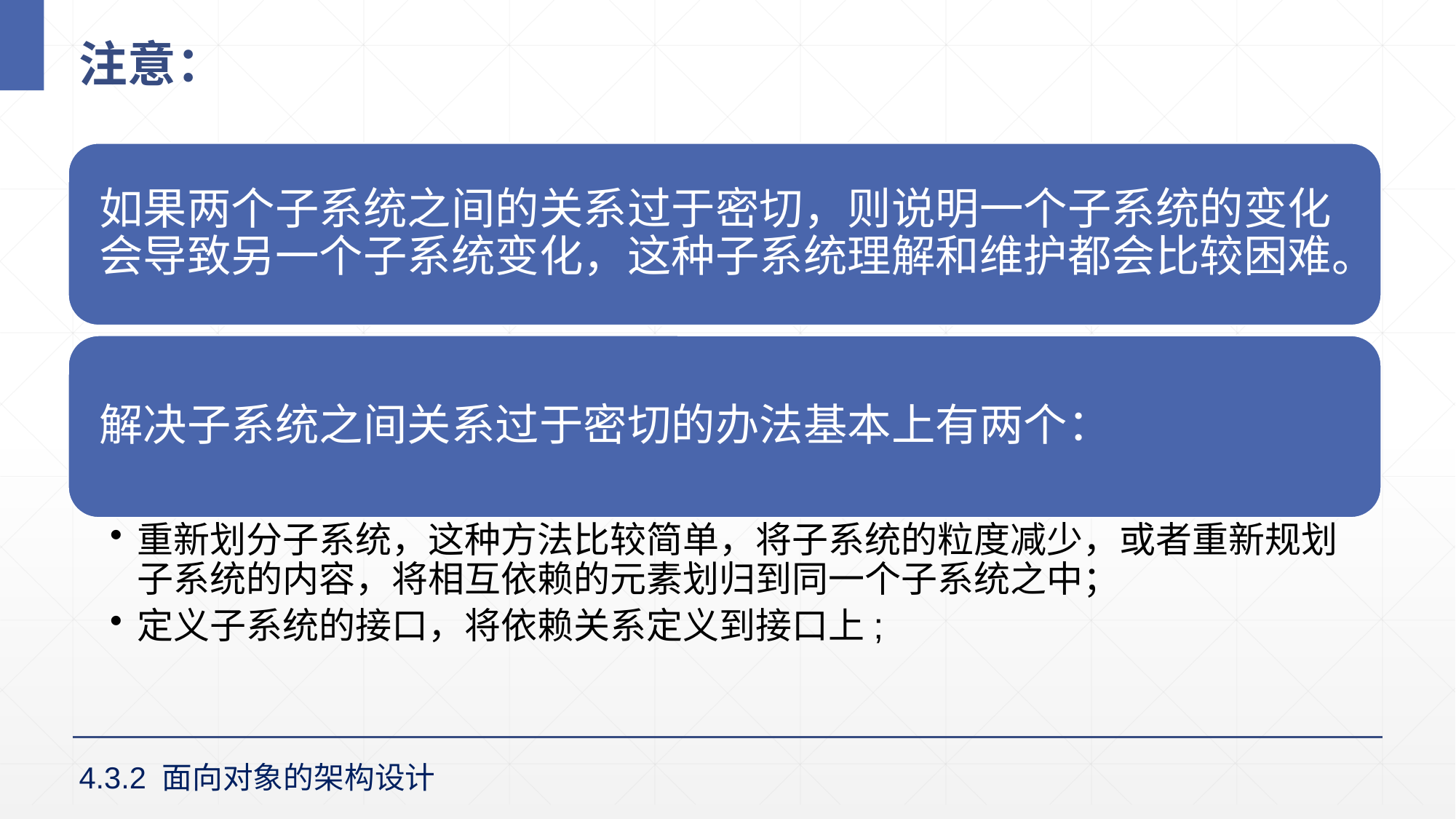

# 注意：
如果两个子系统之间的关系过于密切，则说明一个子系统的变化会导致另一个子系统变化，这种子系统理解和维护都会比较困难。
解决子系统之间关系过于密切的办法基本上有两个：
重新划分子系统，这种方法比较简单，将子系统的粒度减少，或者重新规划子系统的内容，将相互依赖的元素划归到同一个子系统之中；
定义子系统的接口，将依赖关系定义到接口上;
4.3.2 面向对象的架构设计